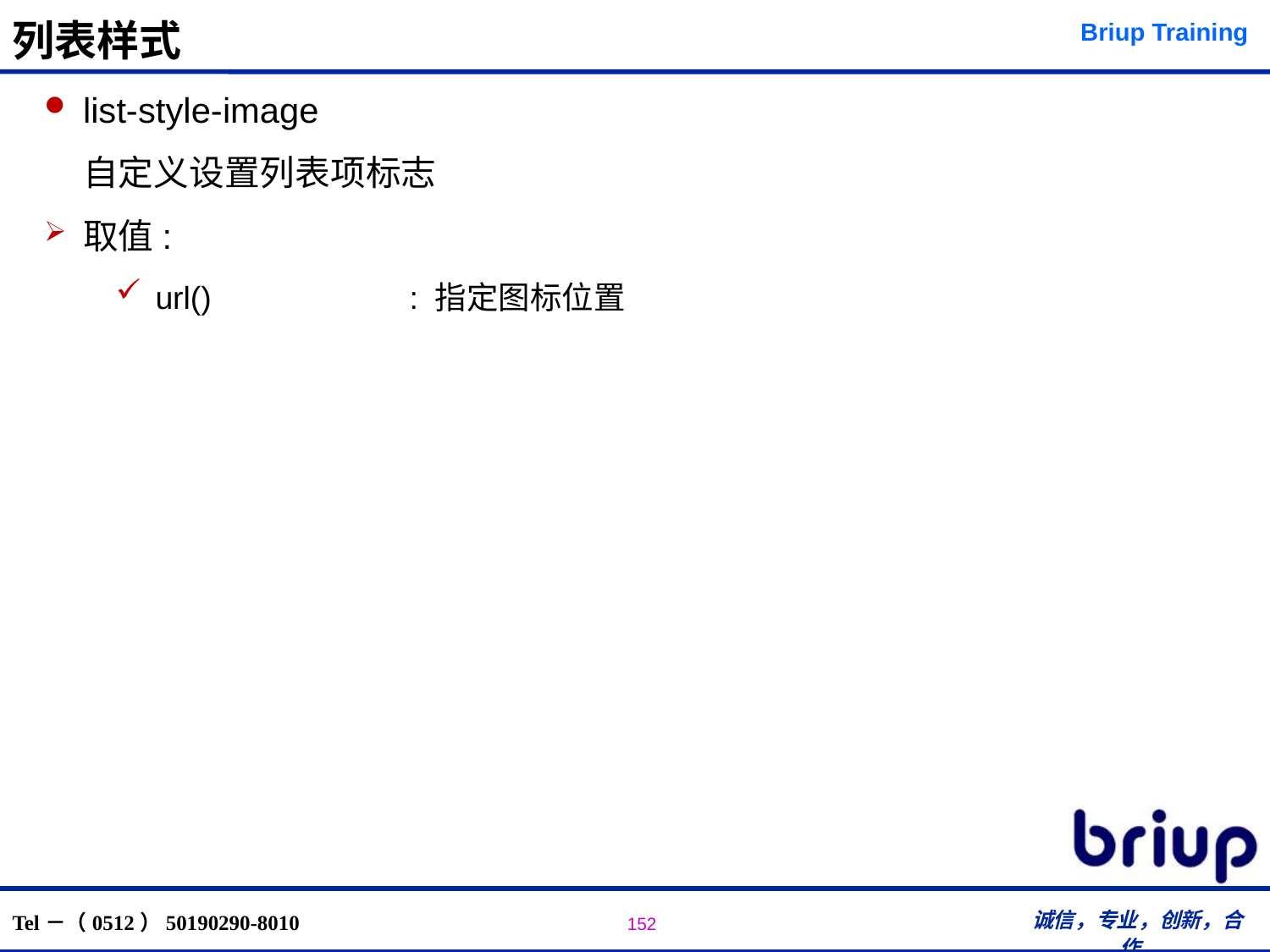

# 列表样式
list-style-image
	自定义设置列表项标志
取值:
url()		: 指定图标位置